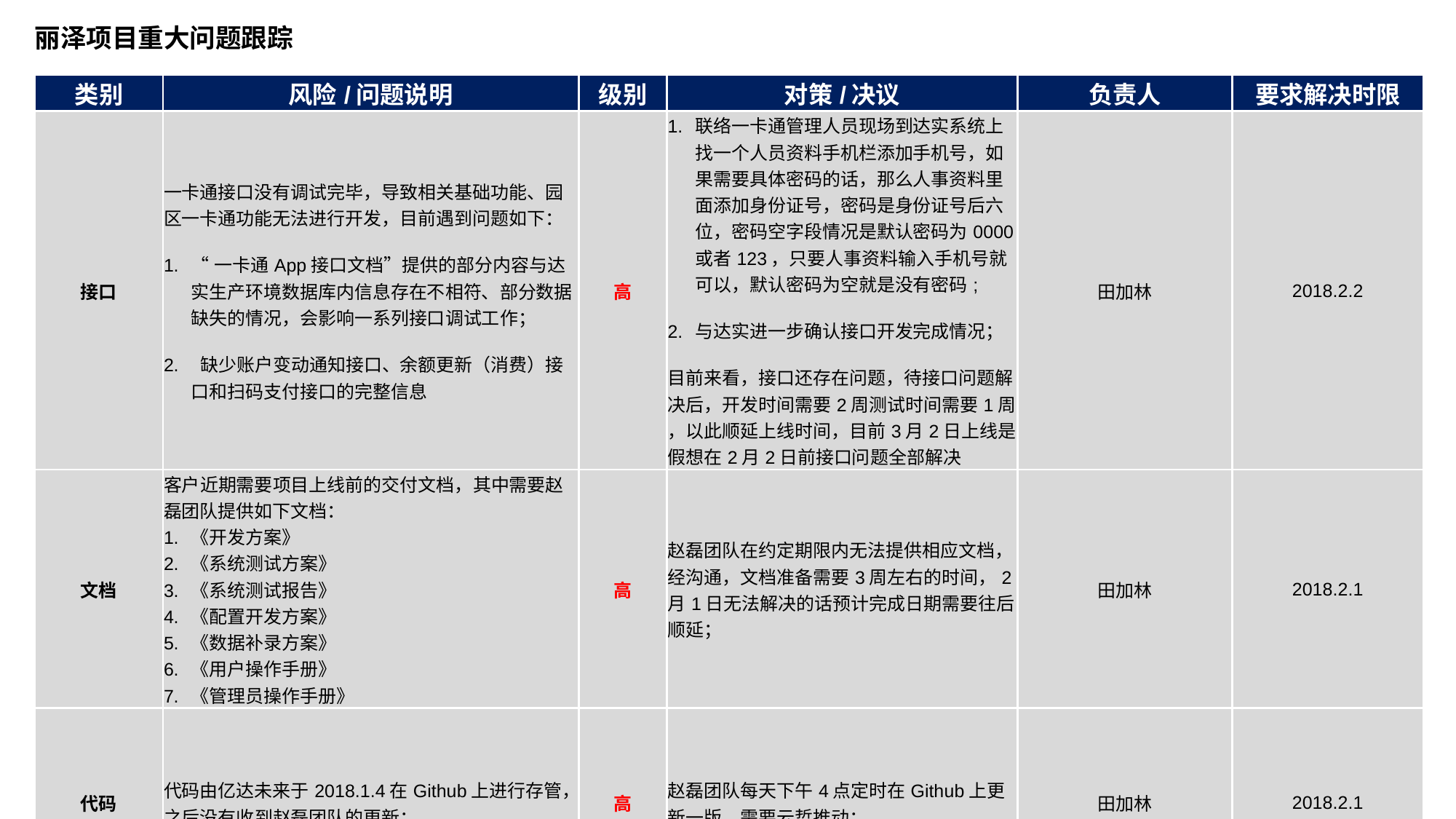

# 丽泽项目重大问题跟踪
| 类别 | 风险/问题说明 | 级别 | 对策/决议 | 负责人 | 要求解决时限 |
| --- | --- | --- | --- | --- | --- |
| 接口 | 一卡通接口没有调试完毕，导致相关基础功能、园区一卡通功能无法进行开发，目前遇到问题如下： “一卡通App接口文档”提供的部分内容与达实生产环境数据库内信息存在不相符、部分数据缺失的情况，会影响一系列接口调试工作； 缺少账户变动通知接口、余额更新（消费）接口和扫码支付接口的完整信息 | 高 | 联络一卡通管理人员现场到达实系统上找一个人员资料手机栏添加手机号，如果需要具体密码的话，那么人事资料里面添加身份证号，密码是身份证号后六位，密码空字段情况是默认密码为0000或者123，只要人事资料输入手机号就可以，默认密码为空就是没有密码; 与达实进一步确认接口开发完成情况； 目前来看，接口还存在问题，待接口问题解决后，开发时间需要2周测试时间需要1周 ，以此顺延上线时间，目前3月2日上线是假想在2月2日前接口问题全部解决 | 田加林 | 2018.2.2 |
| 文档 | 客户近期需要项目上线前的交付文档，其中需要赵磊团队提供如下文档： 《开发方案》 《系统测试方案》 《系统测试报告》 《配置开发方案》 《数据补录方案》 《用户操作手册》 《管理员操作手册》 | 高 | 赵磊团队在约定期限内无法提供相应文档，经沟通，文档准备需要3周左右的时间，2月1日无法解决的话预计完成日期需要往后顺延； | 田加林 | 2018.2.1 |
| 代码 | 代码由亿达未来于2018.1.4在Github上进行存管，之后没有收到赵磊团队的更新； | 高 | 赵磊团队每天下午4点定时在Github上更新一版，需要云哲推动； | 田加林 | 2018.2.1 |